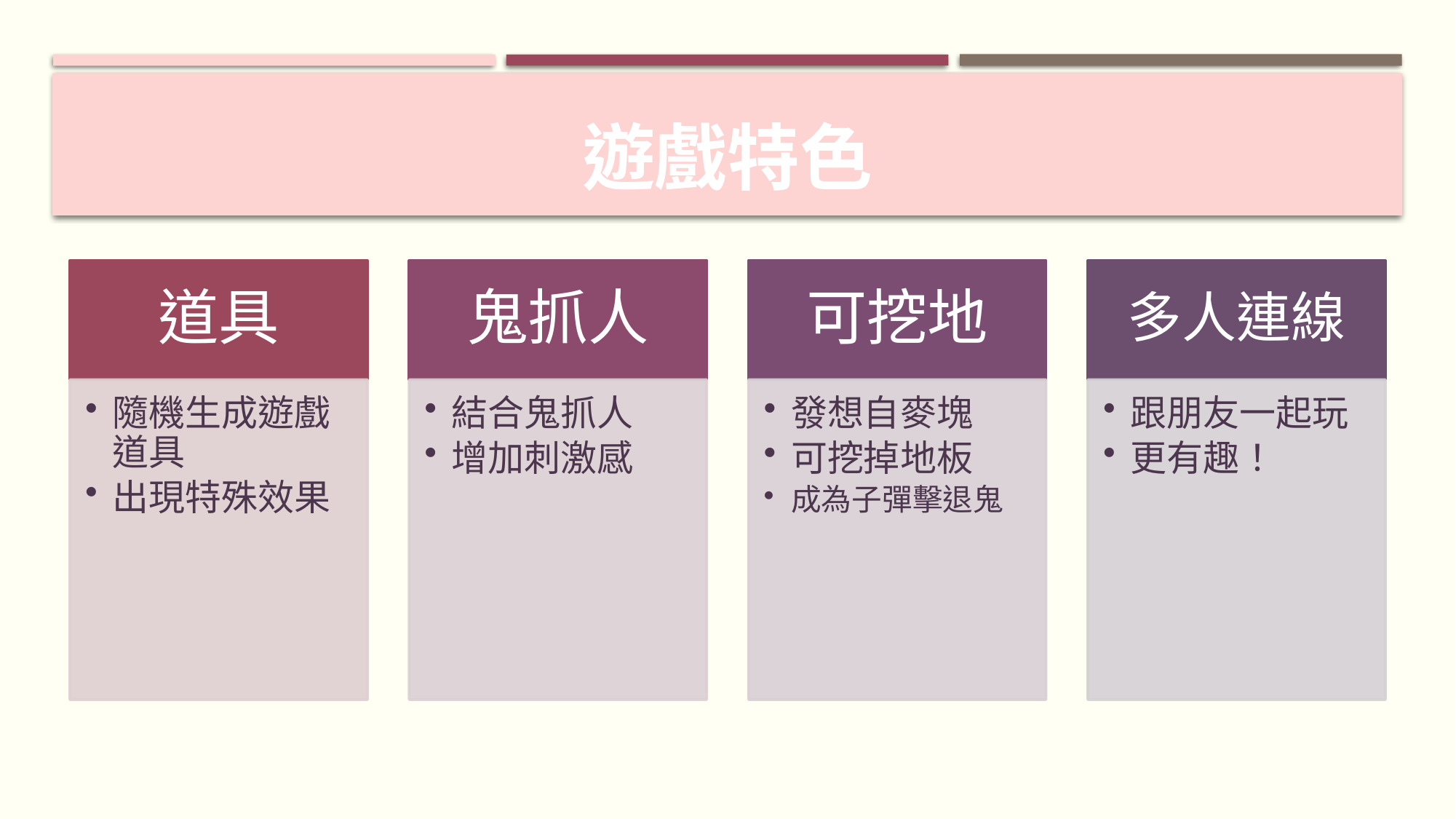

# 遊戲特色
道具
隨機生成遊戲道具
出現特殊效果
鬼抓人
結合鬼抓人
增加刺激感
可挖地
發想自麥塊
可挖掉地板
成為子彈擊退鬼
多人連線
跟朋友一起玩
更有趣！